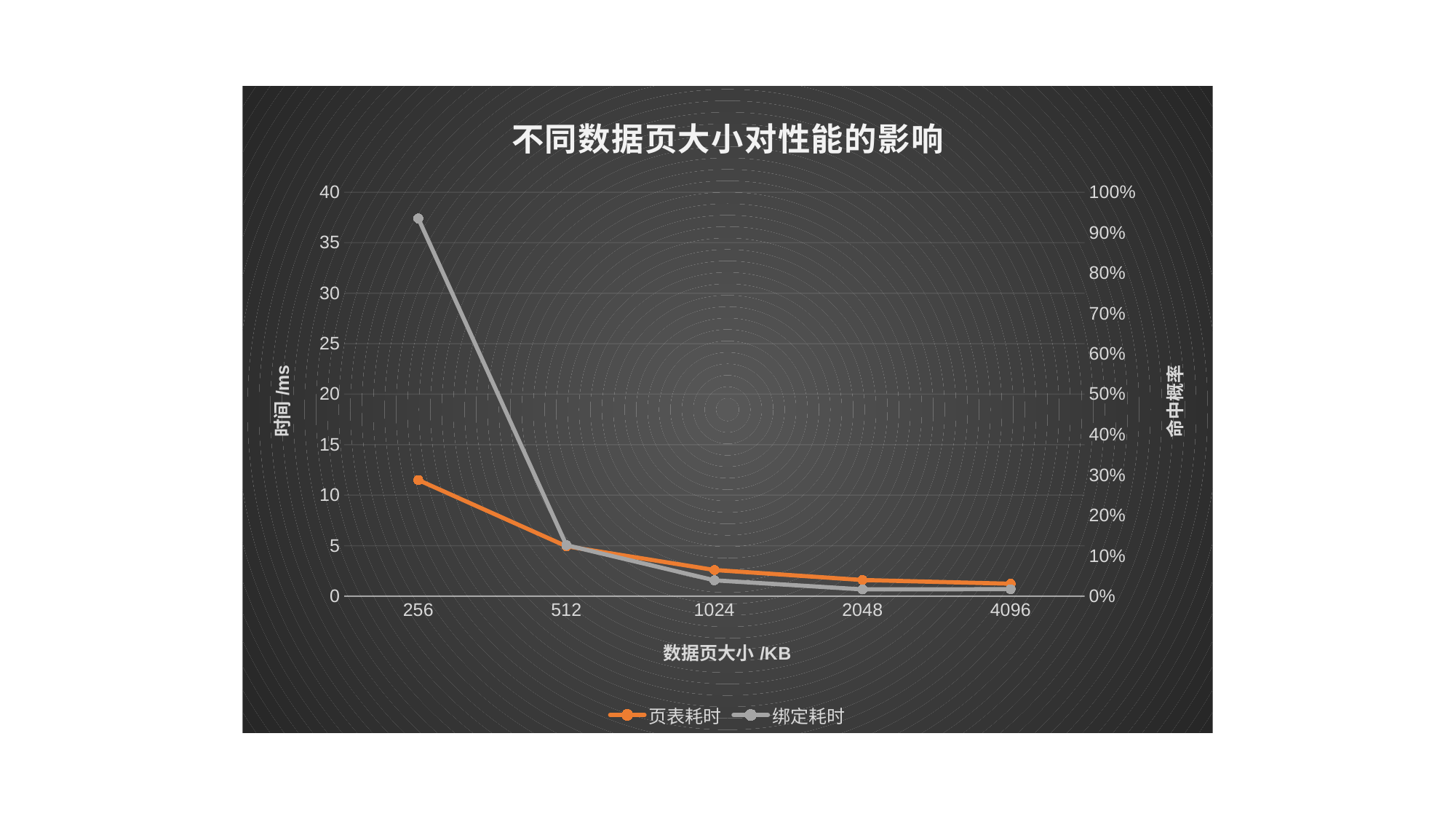

### Chart: 不同数据页大小对性能的影响

| Category | 页表耗时 | 绑定耗时 | 命中概率 |
|---|---|---|---|
| 256 | 11.5 | 37.4 | 0.969 |
| 512 | 4.94 | 5.05 | 0.987 |
| 1024 | 2.59 | 1.57 | 0.992 |
| 2048 | 1.6 | 0.67 | 0.995 |
| 4096 | 1.23 | 0.69 | 0.99 |